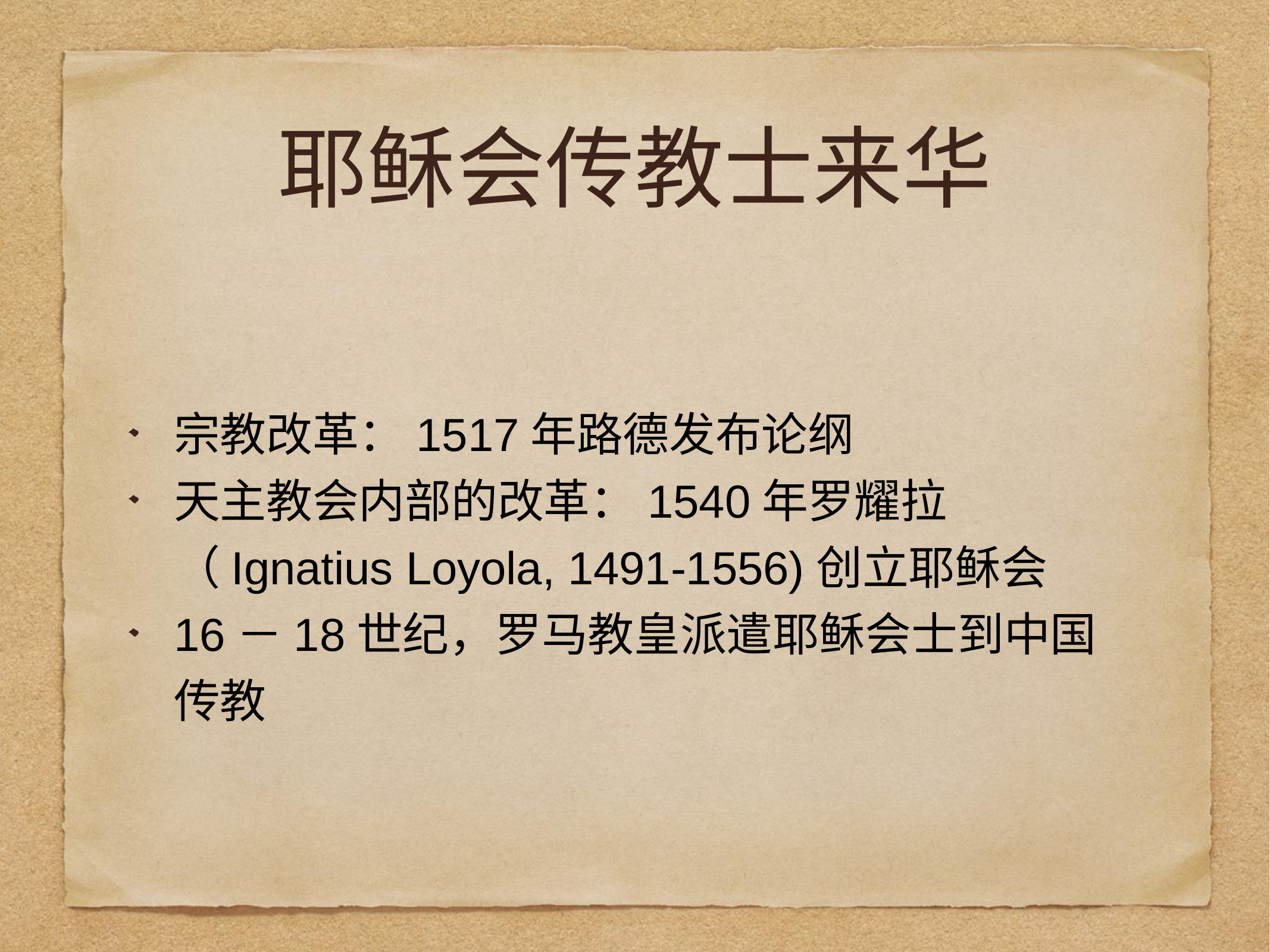

# 耶稣会传教士来华
宗教改革：1517年路德发布论纲
天主教会内部的改革：1540年罗耀拉（Ignatius Loyola, 1491-1556)创立耶稣会
16－18世纪，罗马教皇派遣耶稣会士到中国传教